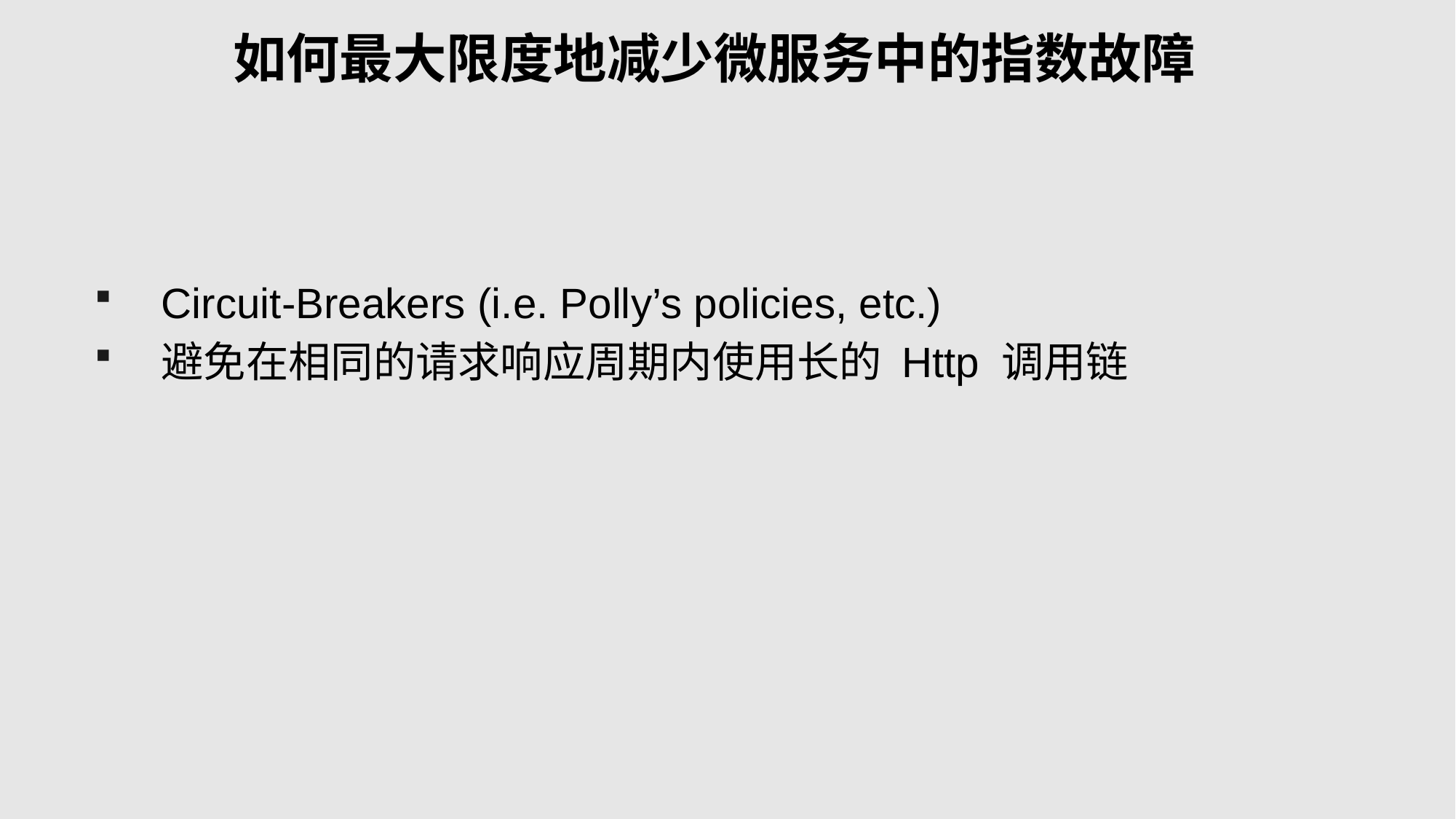

如何最大限度地减少微服务中的指数故障
Circuit-Breakers (i.e. Polly’s policies, etc.)
避免在相同的请求响应周期内使用长的 Http 调用链